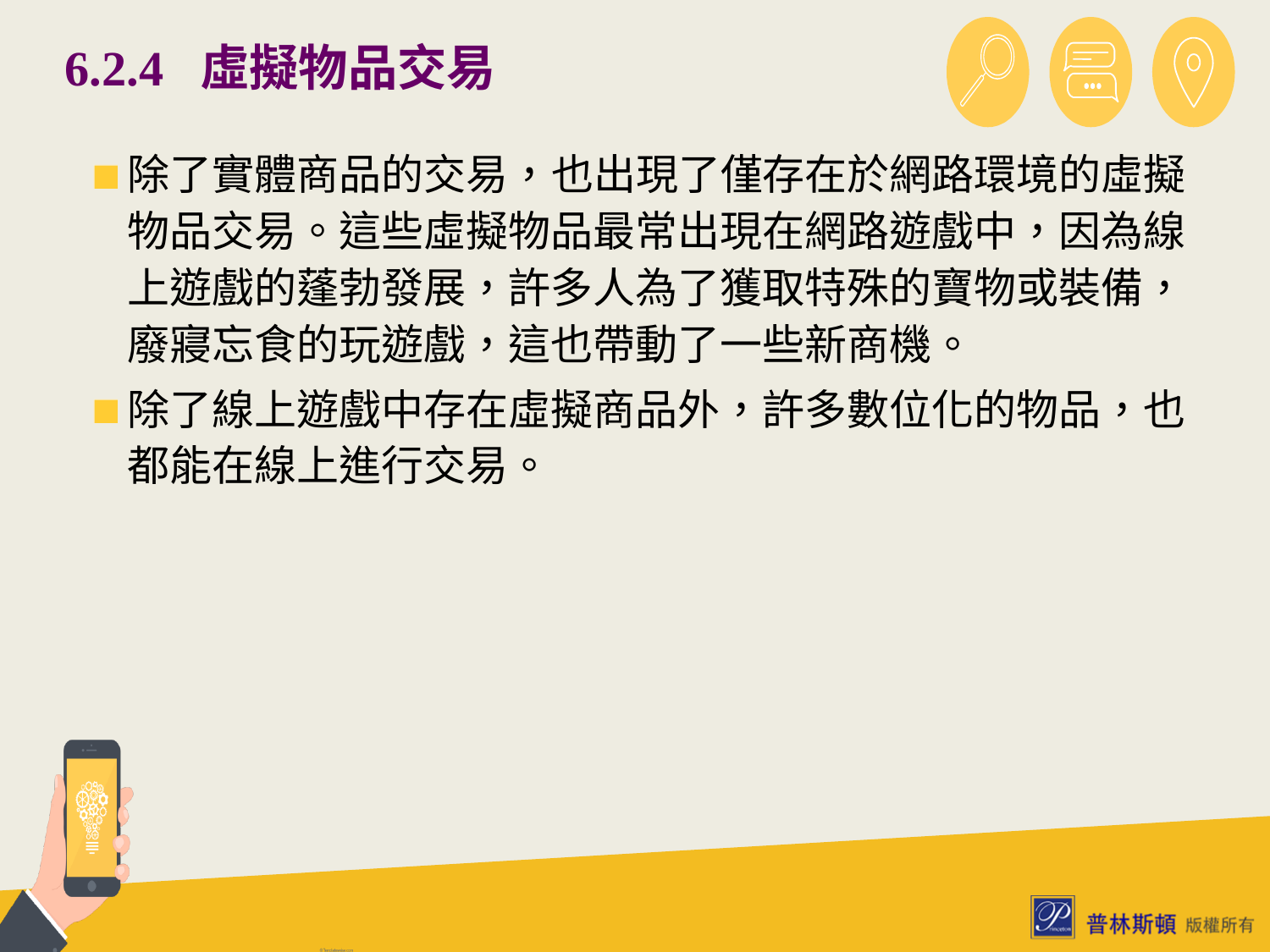

# 6.2.4  虛擬物品交易
除了實體商品的交易，也出現了僅存在於網路環境的虛擬物品交易。這些虛擬物品最常出現在網路遊戲中，因為線上遊戲的蓬勃發展，許多人為了獲取特殊的寶物或裝備，廢寢忘食的玩遊戲，這也帶動了一些新商機。
除了線上遊戲中存在虛擬商品外，許多數位化的物品，也都能在線上進行交易。